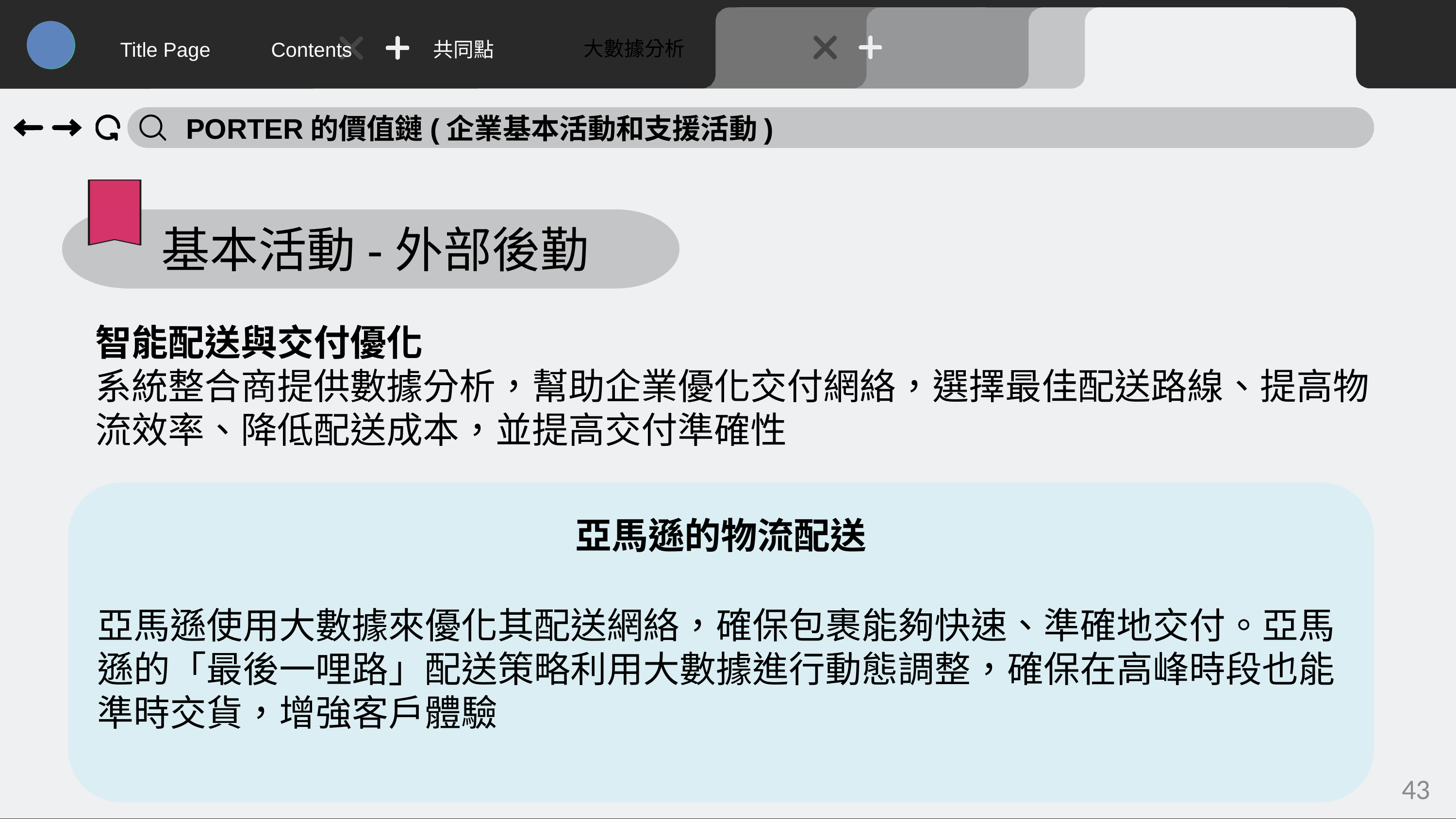

大數據分析
Title Page
Contents
共同點

PORTER的價值鏈(企業基本活動和支援活動)

基本活動-外部後勤
智能配送與交付優化
系統整合商提供數據分析，幫助企業優化交付網絡，選擇最佳配送路線、提高物流效率、降低配送成本，並提高交付準確性

亞馬遜的物流配送
亞馬遜使用大數據來優化其配送網絡，確保包裹能夠快速、準確地交付。亞馬遜的「最後一哩路」配送策略利用大數據進行動態調整，確保在高峰時段也能準時交貨，增強客戶體驗
43
43